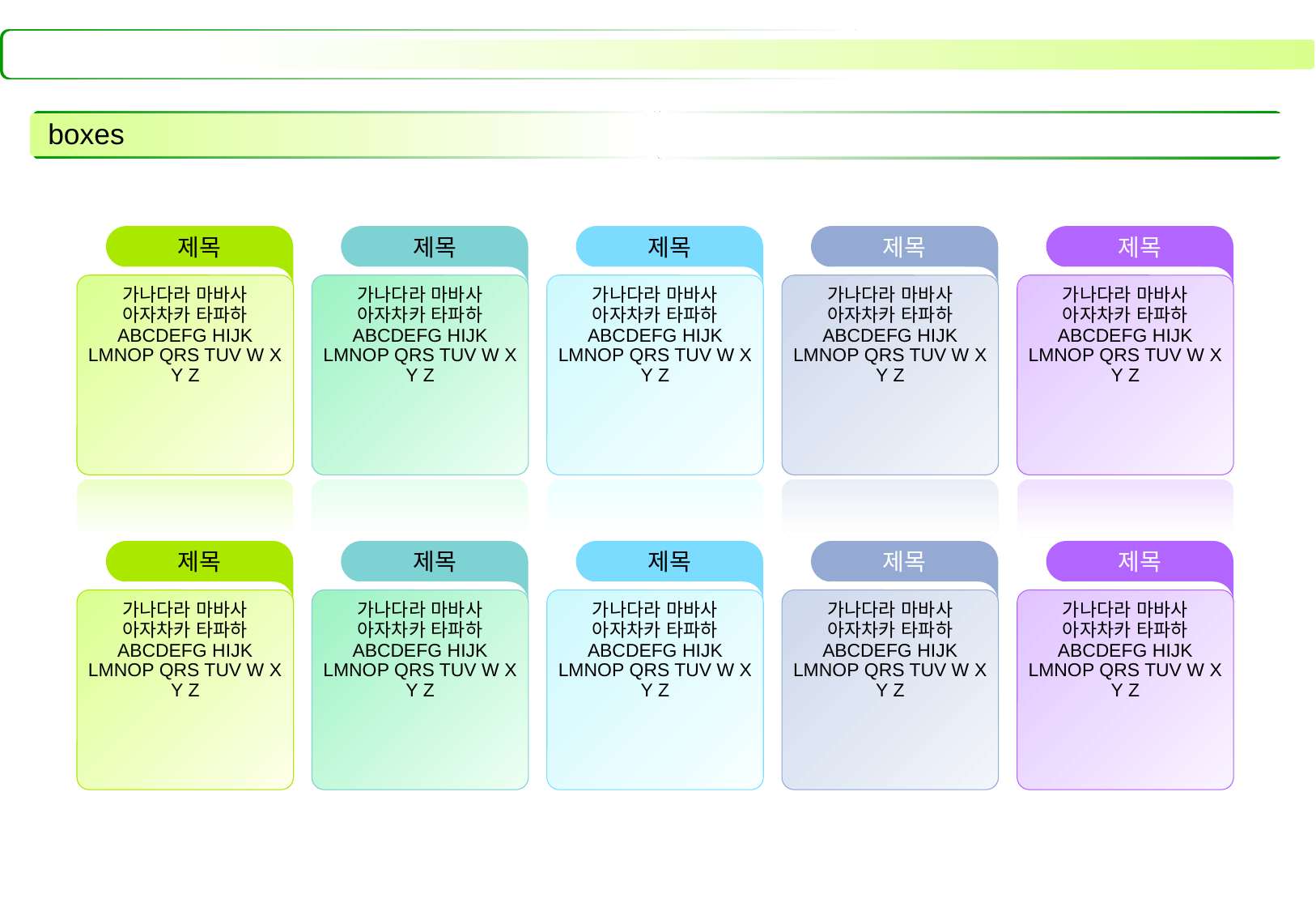

# boxes
제목

가나다라 마바사 아자차카 타파하 ABCDEFG HIJK LMNOP QRS TUV W X Y Z

제목

가나다라 마바사 아자차카 타파하 ABCDEFG HIJK LMNOP QRS TUV W X Y Z

제목

가나다라 마바사 아자차카 타파하 ABCDEFG HIJK LMNOP QRS TUV W X Y Z

제목

가나다라 마바사 아자차카 타파하 ABCDEFG HIJK LMNOP QRS TUV W X Y Z

제목

가나다라 마바사 아자차카 타파하 ABCDEFG HIJK LMNOP QRS TUV W X Y Z

제목

가나다라 마바사 아자차카 타파하 ABCDEFG HIJK LMNOP QRS TUV W X Y Z
제목

가나다라 마바사 아자차카 타파하 ABCDEFG HIJK LMNOP QRS TUV W X Y Z
제목

가나다라 마바사 아자차카 타파하 ABCDEFG HIJK LMNOP QRS TUV W X Y Z
제목

가나다라 마바사 아자차카 타파하 ABCDEFG HIJK LMNOP QRS TUV W X Y Z
제목

가나다라 마바사 아자차카 타파하 ABCDEFG HIJK LMNOP QRS TUV W X Y Z